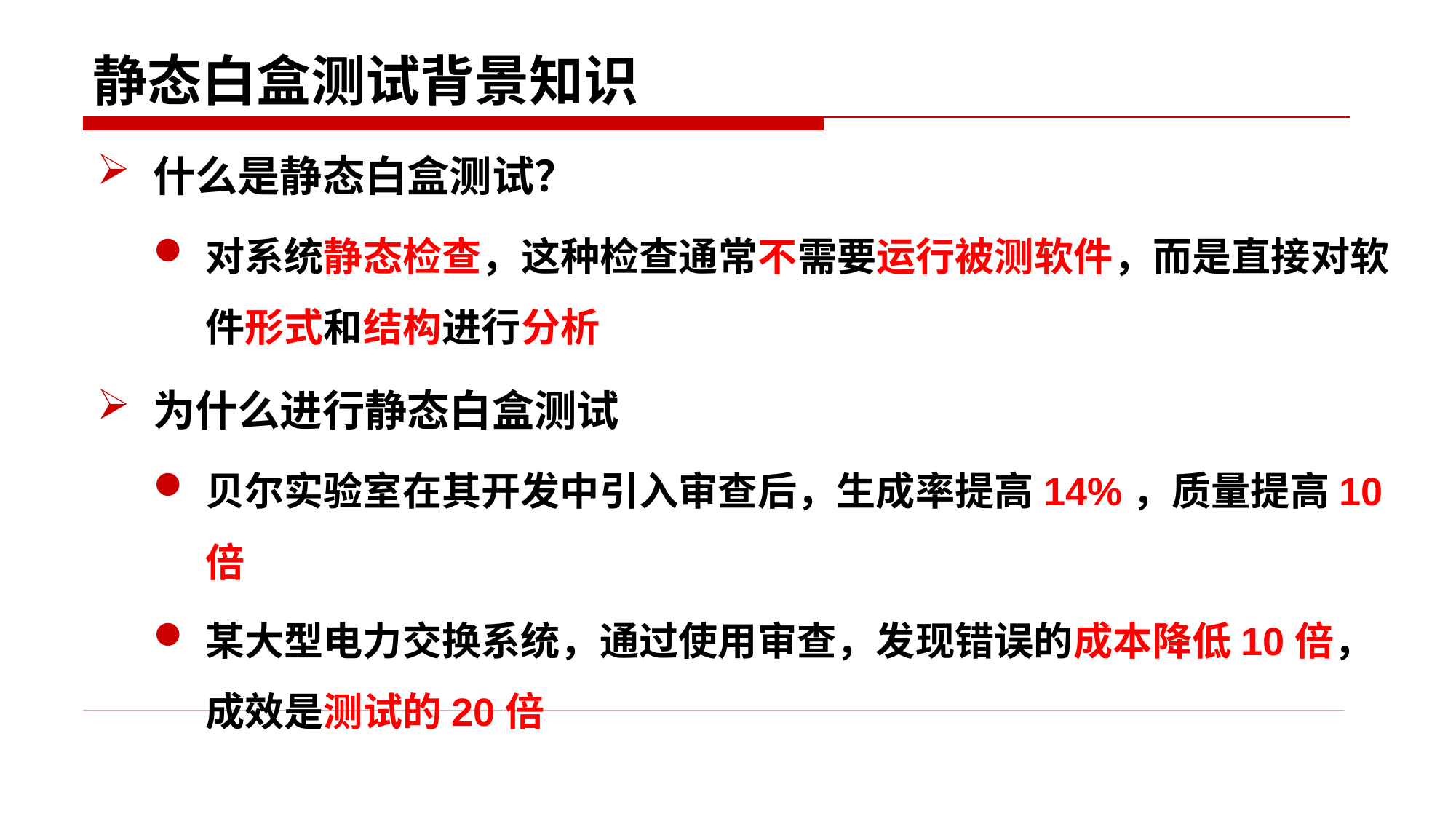

# 静态白盒测试背景知识
什么是静态白盒测试？
对系统静态检查，这种检查通常不需要运行被测软件，而是直接对软件形式和结构进行分析
为什么进行静态白盒测试
贝尔实验室在其开发中引入审查后，生成率提高14%，质量提高10倍
某大型电力交换系统，通过使用审查，发现错误的成本降低10倍，成效是测试的20倍